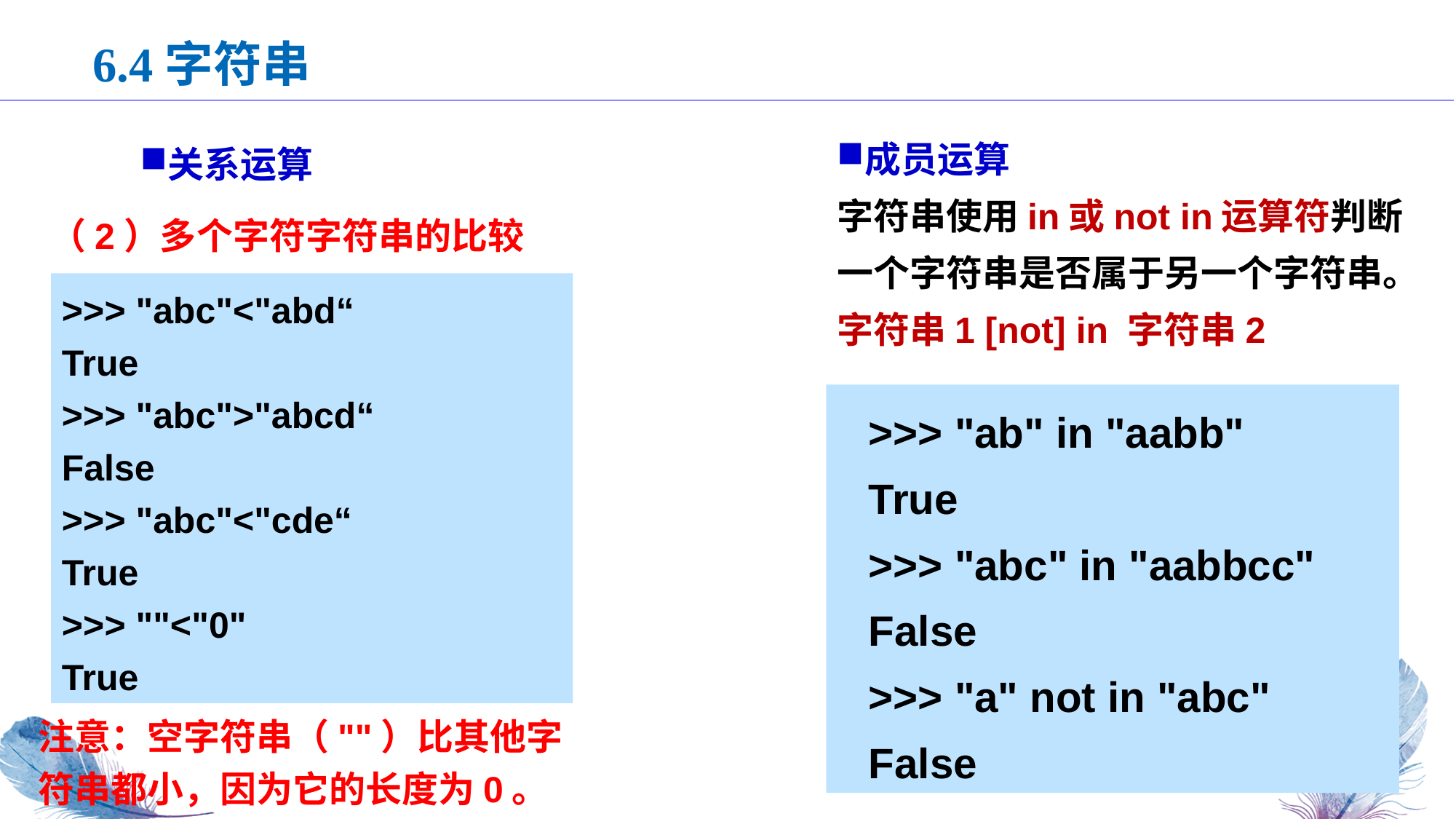

6.4字符串
成员运算
字符串使用in或not in运算符判断一个字符串是否属于另一个字符串。
字符串1 [not] in 字符串2
关系运算
（2）多个字符字符串的比较
>>> "abc"<"abd“
True
>>> "abc">"abcd“
False
>>> "abc"<"cde“
True
>>> ""<"0"
True
>>> "ab" in "aabb"
True
>>> "abc" in "aabbcc"
False
>>> "a" not in "abc"
False
注意：空字符串（""）比其他字符串都小，因为它的长度为0。